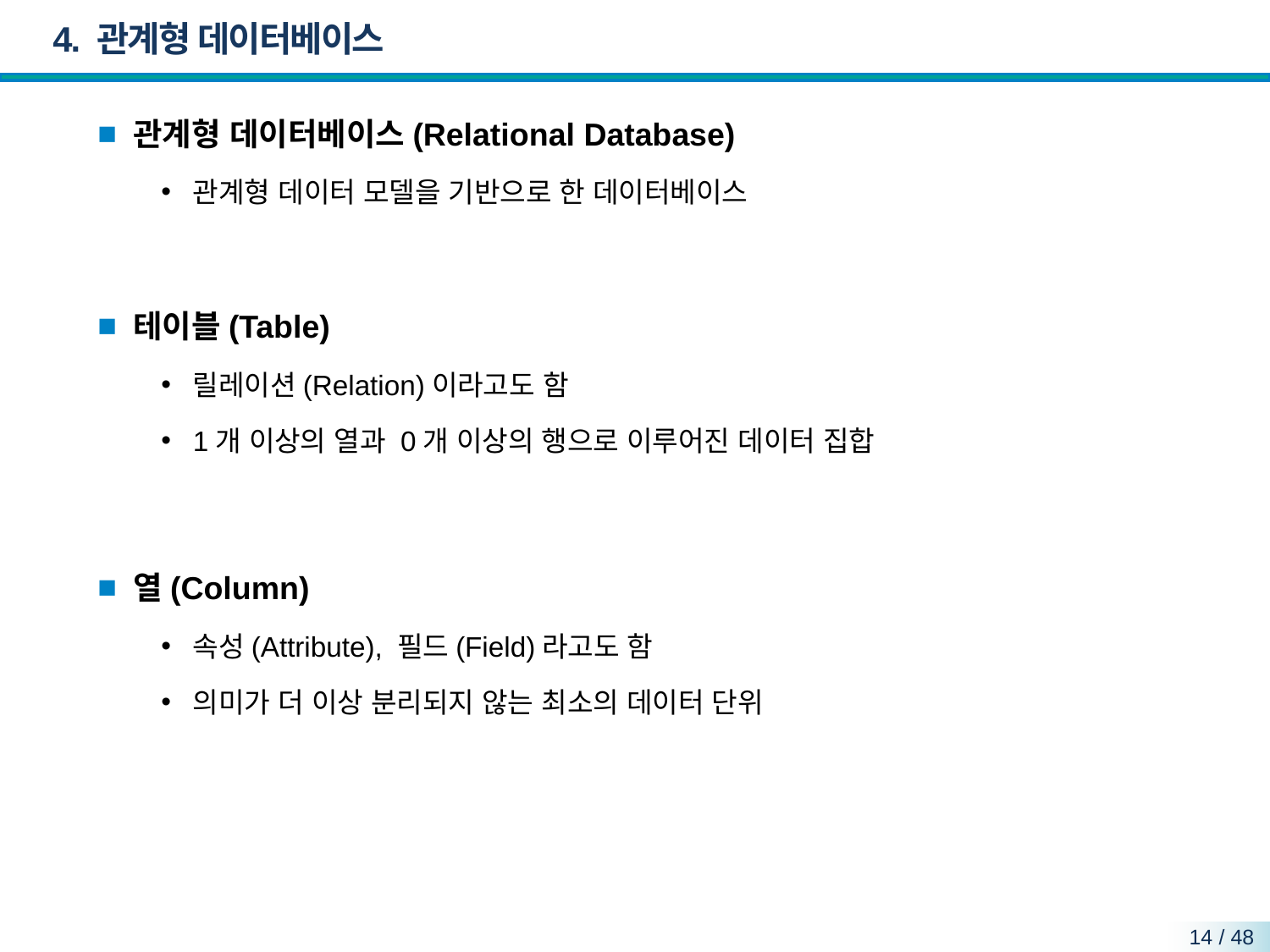

# 4. 관계형 데이터베이스
관계형 데이터베이스(Relational Database)
관계형 데이터 모델을 기반으로 한 데이터베이스

테이블(Table)
릴레이션(Relation)이라고도 함
1개 이상의 열과 0개 이상의 행으로 이루어진 데이터 집합

열(Column)
속성(Attribute), 필드(Field)라고도 함
의미가 더 이상 분리되지 않는 최소의 데이터 단위